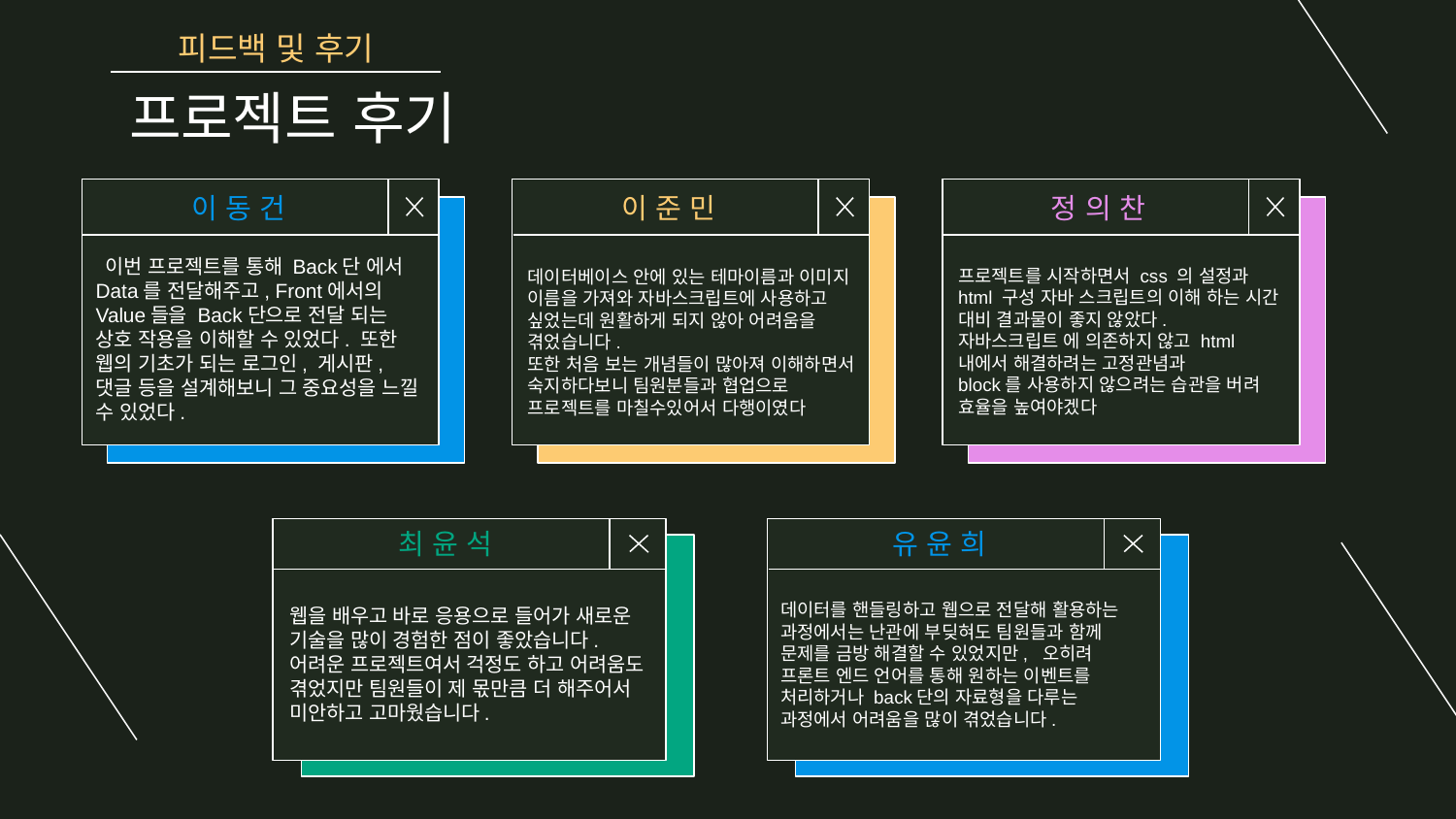

피드백 및 후기
프로젝트 후기

# 이 동 건
이 준 민
정 의 찬
 이번 프로젝트를 통해 Back단 에서 Data를 전달해주고, Front에서의 Value들을 Back단으로 전달 되는 상호 작용을 이해할 수 있었다. 또한 웹의 기초가 되는 로그인, 게시판, 댓글 등을 설계해보니 그 중요성을 느낄 수 있었다.
프로젝트를 시작하면서 css 의 설정과 html 구성 자바 스크립트의 이해 하는 시간 대비 결과물이 좋지 않았다.
자바스크립트 에 의존하지 않고 html 내에서 해결하려는 고정관념과
block를 사용하지 않으려는 습관을 버려 효율을 높여야겠다
데이터베이스 안에 있는 테마이름과 이미지 이름을 가져와 자바스크립트에 사용하고 싶었는데 원활하게 되지 않아 어려움을 겪었습니다.
또한 처음 보는 개념들이 많아져 이해하면서 숙지하다보니 팀원분들과 협업으로 프로젝트를 마칠수있어서 다행이였다

최 윤 석
유 윤 희
웹을 배우고 바로 응용으로 들어가 새로운 기술을 많이 경험한 점이 좋았습니다.
어려운 프로젝트여서 걱정도 하고 어려움도 겪었지만 팀원들이 제 몫만큼 더 해주어서 미안하고 고마웠습니다.
데이터를 핸들링하고 웹으로 전달해 활용하는 과정에서는 난관에 부딪혀도 팀원들과 함께 문제를 금방 해결할 수 있었지만,  오히려 프론트 엔드 언어를 통해 원하는 이벤트를 처리하거나 back단의 자료형을 다루는 과정에서 어려움을 많이 겪었습니다.